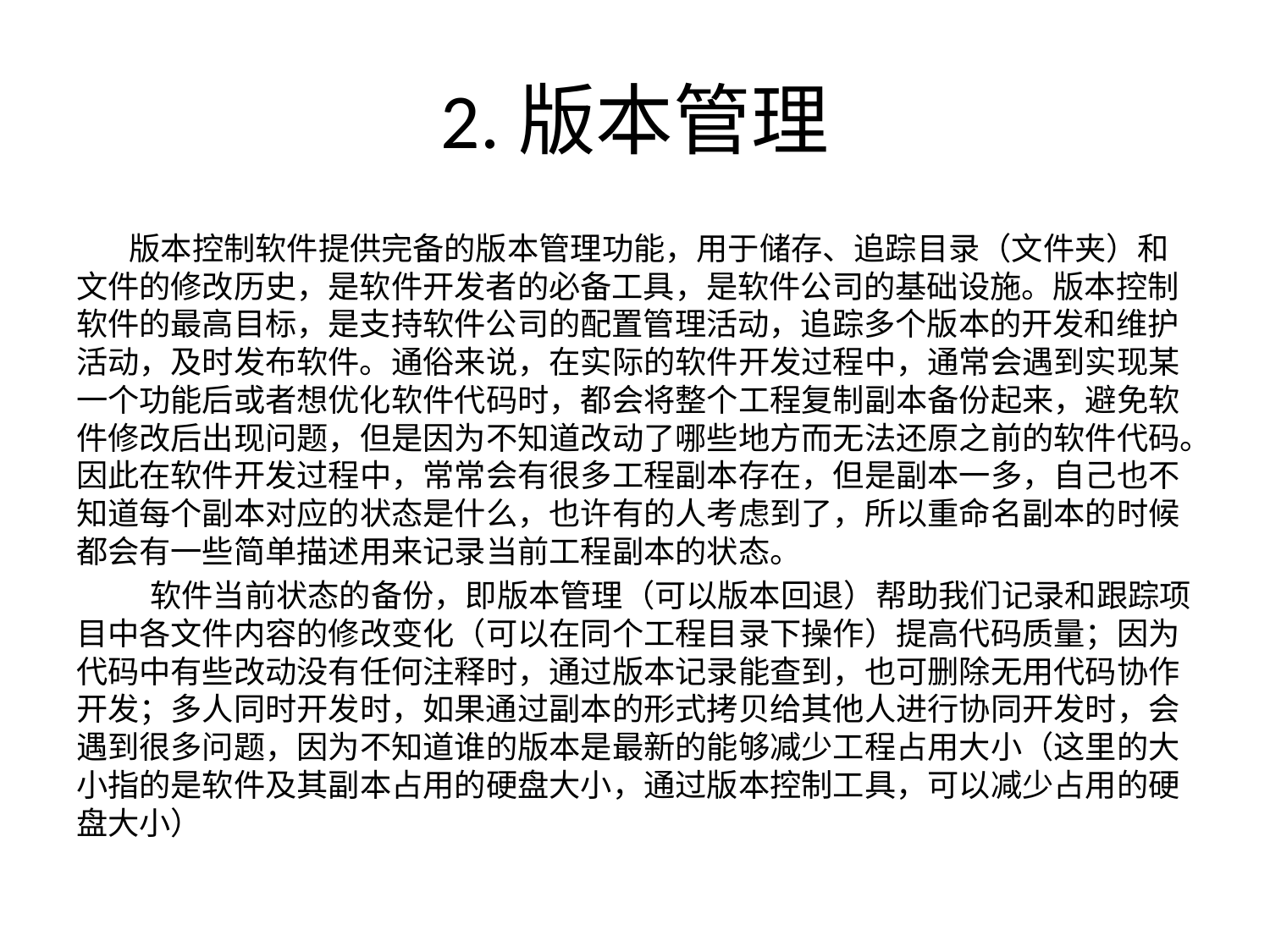

# 2.版本管理
       版本控制软件提供完备的版本管理功能，用于储存、追踪目录（文件夹）和文件的修改历史，是软件开发者的必备工具，是软件公司的基础设施。版本控制软件的最高目标，是支持软件公司的配置管理活动，追踪多个版本的开发和维护活动，及时发布软件。通俗来说，在实际的软件开发过程中，通常会遇到实现某一个功能后或者想优化软件代码时，都会将整个工程复制副本备份起来，避免软件修改后出现问题，但是因为不知道改动了哪些地方而无法还原之前的软件代码。因此在软件开发过程中，常常会有很多工程副本存在，但是副本一多，自己也不知道每个副本对应的状态是什么，也许有的人考虑到了，所以重命名副本的时候都会有一些简单描述用来记录当前工程副本的状态。
          软件当前状态的备份，即版本管理（可以版本回退）帮助我们记录和跟踪项目中各文件内容的修改变化（可以在同个工程目录下操作）提高代码质量；因为代码中有些改动没有任何注释时，通过版本记录能查到，也可删除无用代码协作开发；多人同时开发时，如果通过副本的形式拷贝给其他人进行协同开发时，会遇到很多问题，因为不知道谁的版本是最新的能够减少工程占用大小（这里的大小指的是软件及其副本占用的硬盘大小，通过版本控制工具，可以减少占用的硬盘大小）